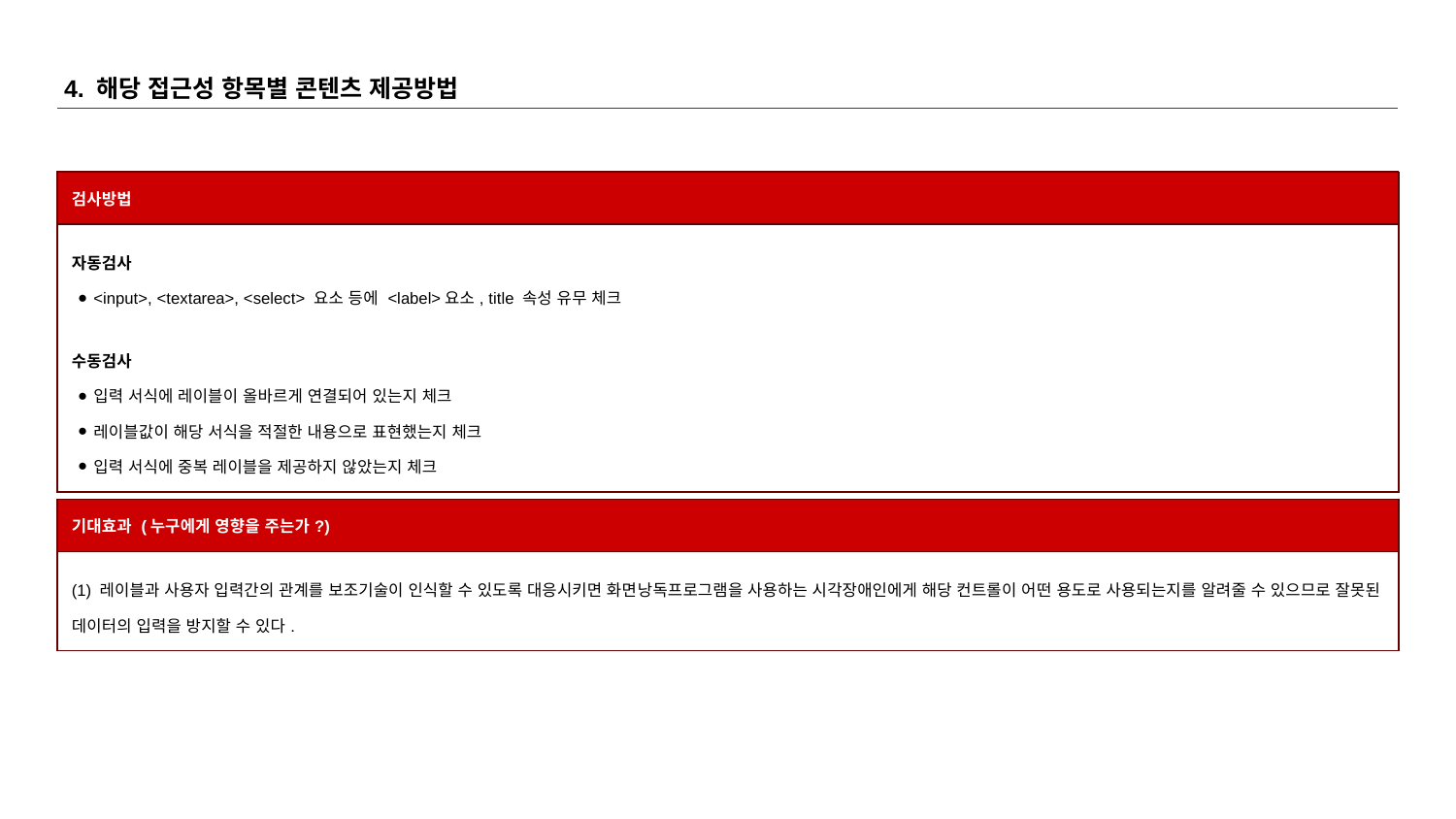

# 4. 해당 접근성 항목별 콘텐츠 제공방법
| 검사방법 |
| --- |
| 자동검사 <input>, <textarea>, <select> 요소 등에 <label>요소, title 속성 유무 체크 수동검사 입력 서식에 레이블이 올바르게 연결되어 있는지 체크 레이블값이 해당 서식을 적절한 내용으로 표현했는지 체크 입력 서식에 중복 레이블을 제공하지 않았는지 체크 |
| 기대효과 (누구에게 영향을 주는가?) |
| --- |
| (1) 레이블과 사용자 입력간의 관계를 보조기술이 인식할 수 있도록 대응시키면 화면낭독프로그램을 사용하는 시각장애인에게 해당 컨트롤이 어떤 용도로 사용되는지를 알려줄 수 있으므로 잘못된 데이터의 입력을 방지할 수 있다. |